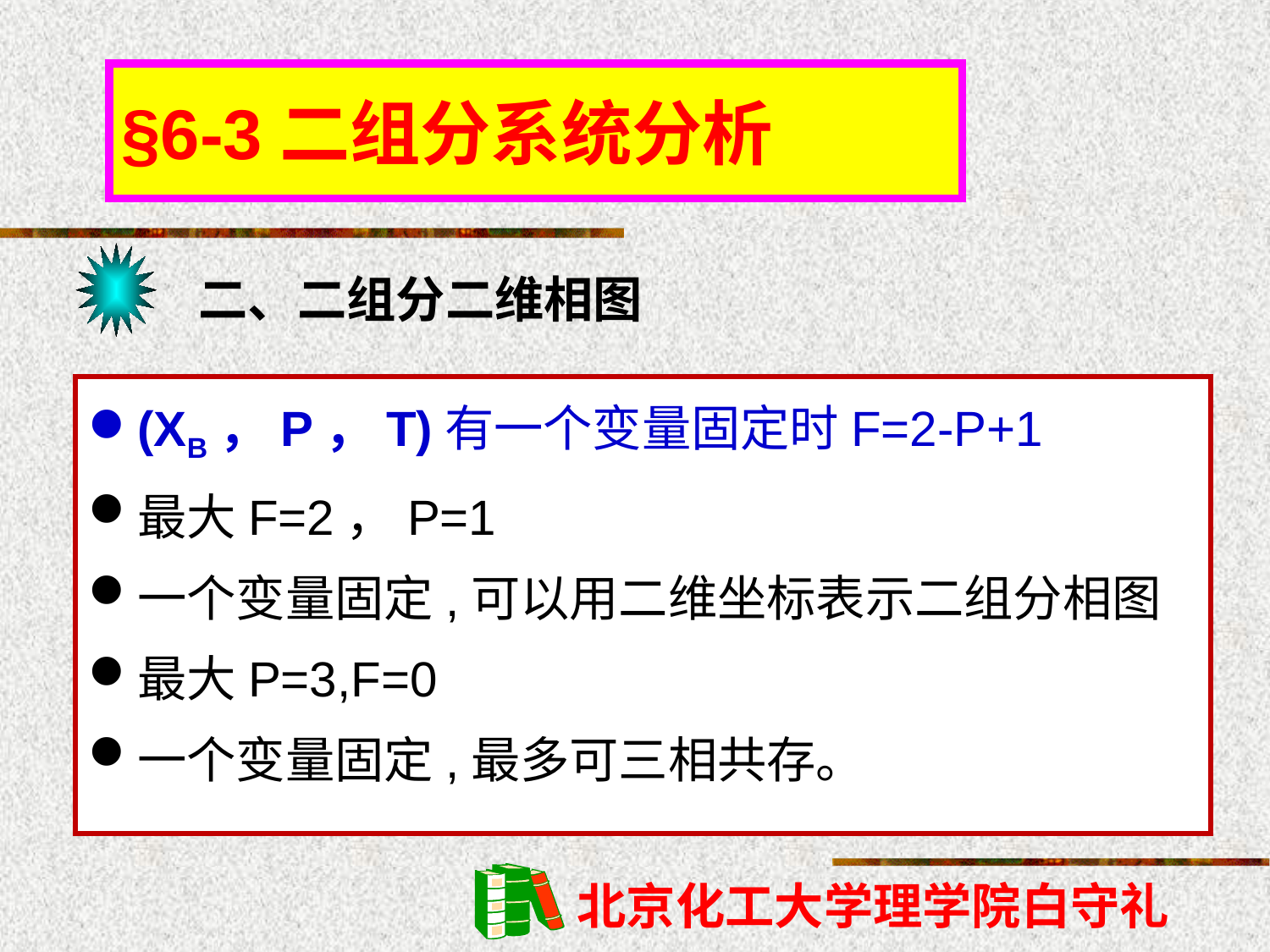

§6-3二组分系统分析

二、二组分二维相图
(XB，P，T)有一个变量固定时F=2-P+1
最大F=2，P=1
一个变量固定,可以用二维坐标表示二组分相图
最大P=3,F=0
一个变量固定,最多可三相共存。